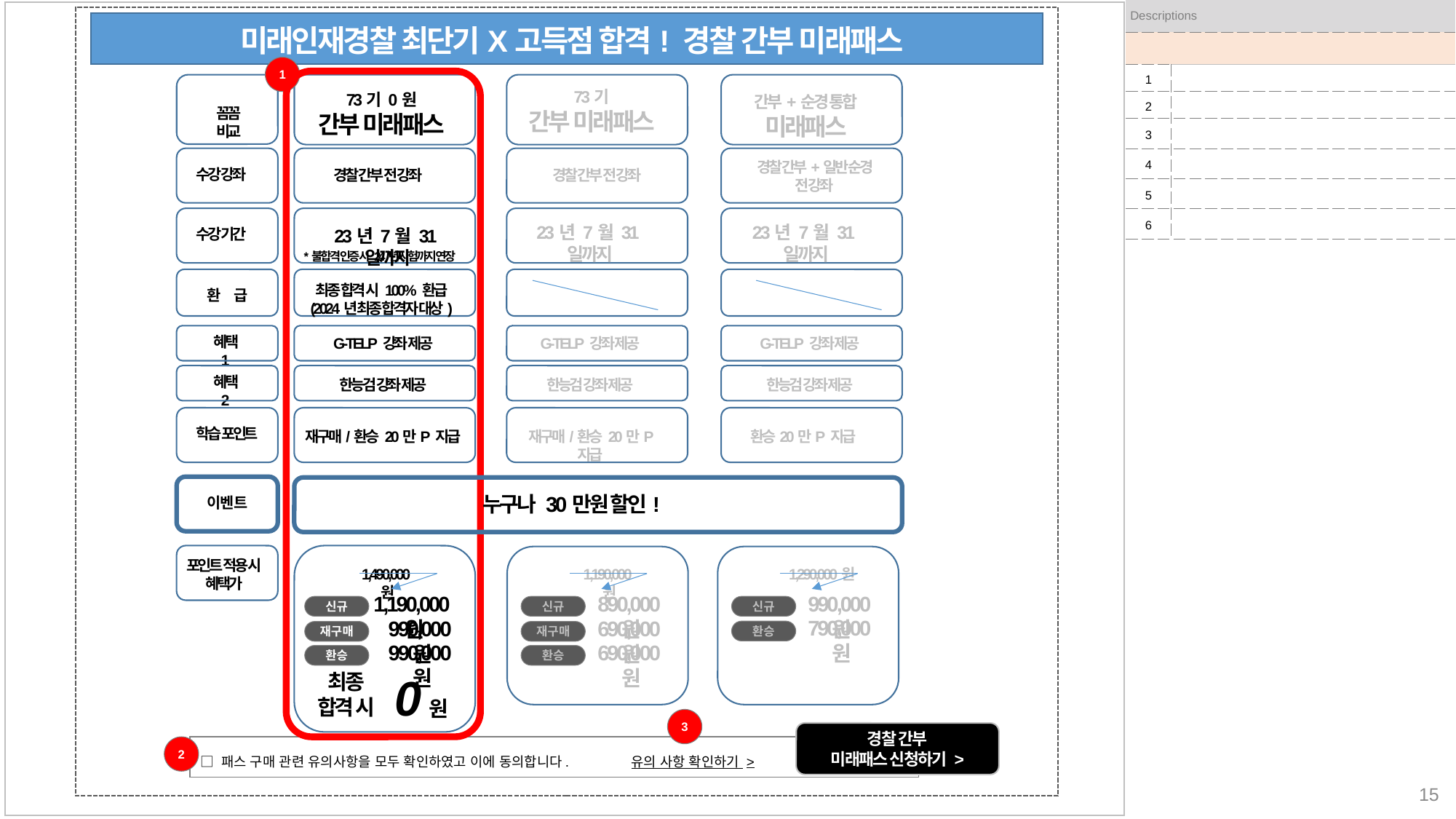

| Descriptions |  |
| --- | --- |
|  |  |
| 1 |  |
| 2 |  |
| 3 |  |
| 4 |  |
| 5 |  |
| 6 |  |

미래인재경찰 최단기X고득점 합격! 경찰 간부 미래패스
1

73기
간부 미래패스
73기 0원
간부 미래패스
간부+순경 통합
미래패스
꼼꼼
비교

경찰 간부+일반 순경 전 강좌
수강 강좌
경찰 간부 전 강좌
경찰 간부 전 강좌

23년 7월 31일까지
23년 7월 31일까지
수강 기간
23년 7월 31일까지
*불합격 인증 시 24년 시험까지 연장

최종 합격 시 100% 환급
(2024년 최종 합격자 대상)
환        급

혜택 1
G-TELP 강좌 제공
G-TELP 강좌 제공
G-TELP 강좌 제공

혜택 2
한능검 강좌 제공
한능검 강좌 제공
한능검 강좌 제공

학습 포인트
재구매/환승 20만P 지급
재구매/환승 20만P 지급
환승20만P 지급

누구나 30만원 할인!
이 벤 트

포인트 적용 시
혜택가
1,490,000원
1,190,000원
1,290,000원
1,190,000원
890,000원
990,000원
신규
신규
신규
790,000원
990,000원
690,000원
환승
재구매
재구매
990,000원
690,000원
환승
환승
0
최종
합격 시
원
3
경찰 간부
미래패스 신청하기 >
2

유의 사항 확인하기 >
□ 패스 구매 관련 유의사항을 모두 확인하였고 이에 동의합니다.
15